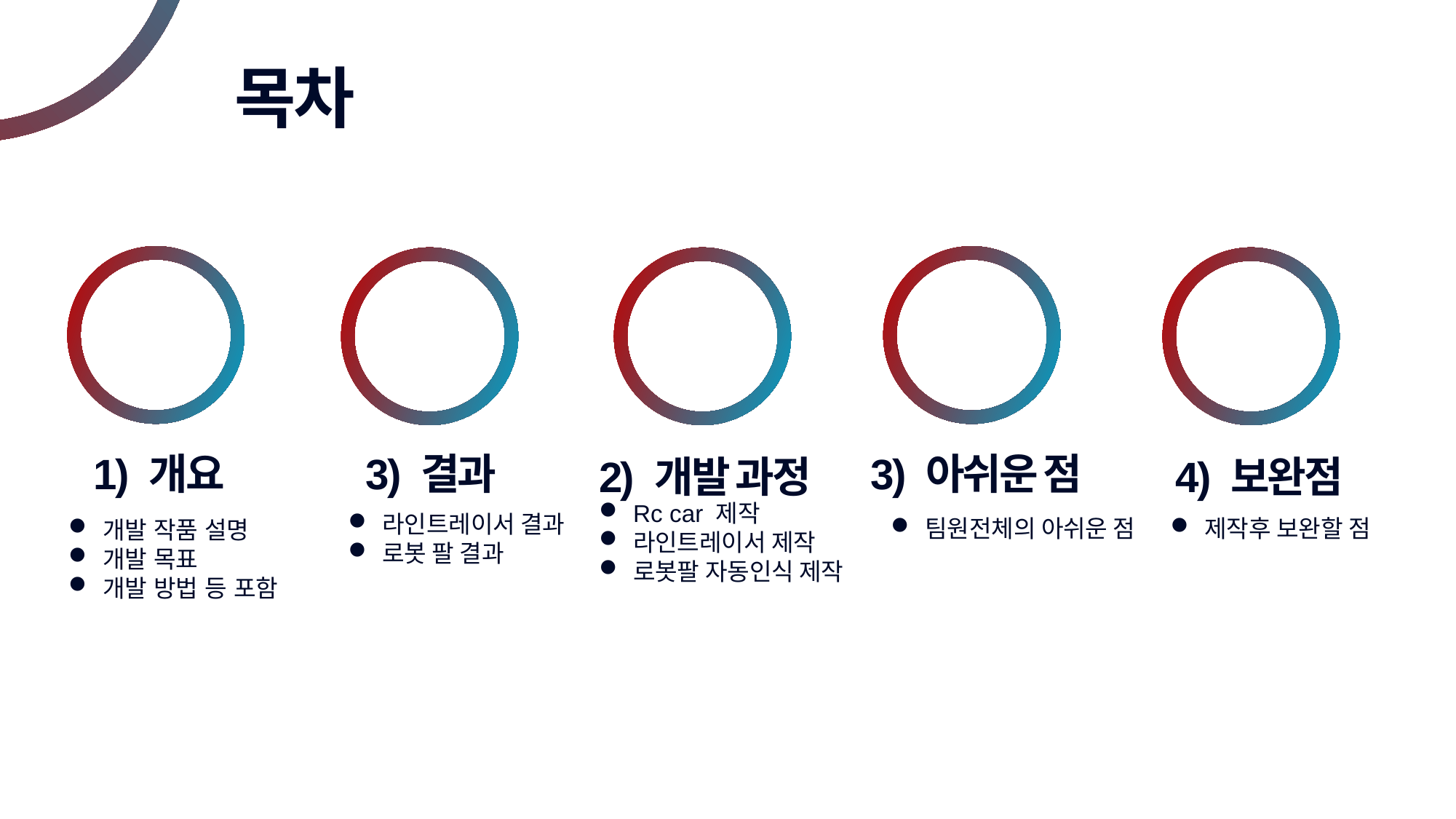

목차

1) 개요
3) 결과
3) 아쉬운 점
2) 개발 과정
Rc car 제작
라인트레이서 제작
로봇팔 자동인식 제작
라인트레이서 결과
로봇 팔 결과
팀원전체의 아쉬운 점
개발 작품 설명
개발 목표
개발 방법 등 포함

4) 보완점
제작후 보완할 점